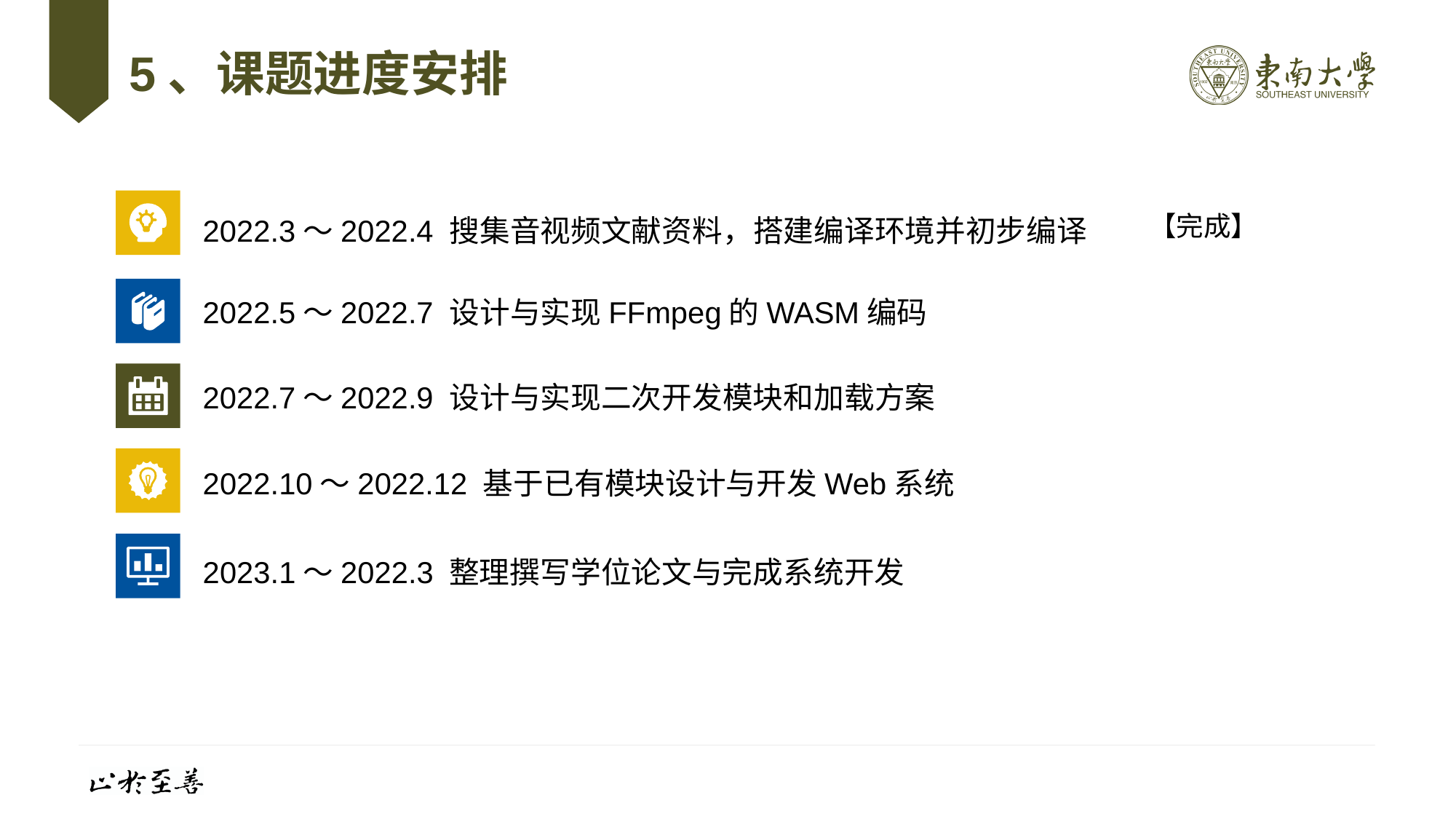

# 5、课题进度安排
2022.3～2022.4 搜集音视频文献资料，搭建编译环境并初步编译

【完成】
2022.5～2022.7 设计与实现FFmpeg的WASM编码

2022.7～2022.9 设计与实现二次开发模块和加载方案

2022.10～2022.12 基于已有模块设计与开发Web系统

2023.1～2022.3 整理撰写学位论文与完成系统开发

20